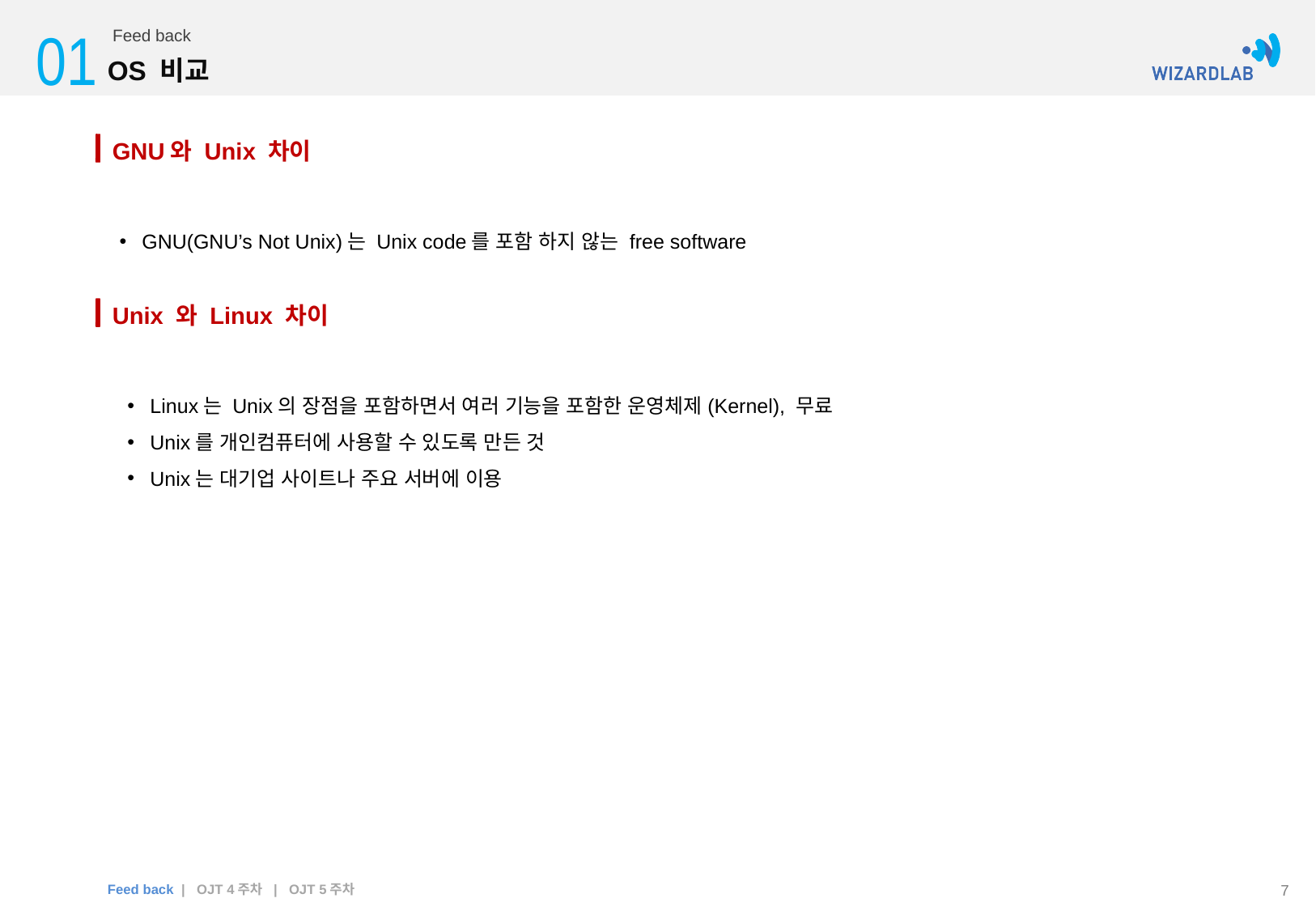

01
Feed back
OS 비교

GNU와 Unix 차이
GNU(GNU’s Not Unix)는 Unix code를 포함 하지 않는 free software

Unix 와 Linux 차이
Linux는 Unix의 장점을 포함하면서 여러 기능을 포함한 운영체제(Kernel), 무료
Unix를 개인컴퓨터에 사용할 수 있도록 만든 것
Unix는 대기업 사이트나 주요 서버에 이용
Feed back  |   OJT 4주차  |   OJT 5주차